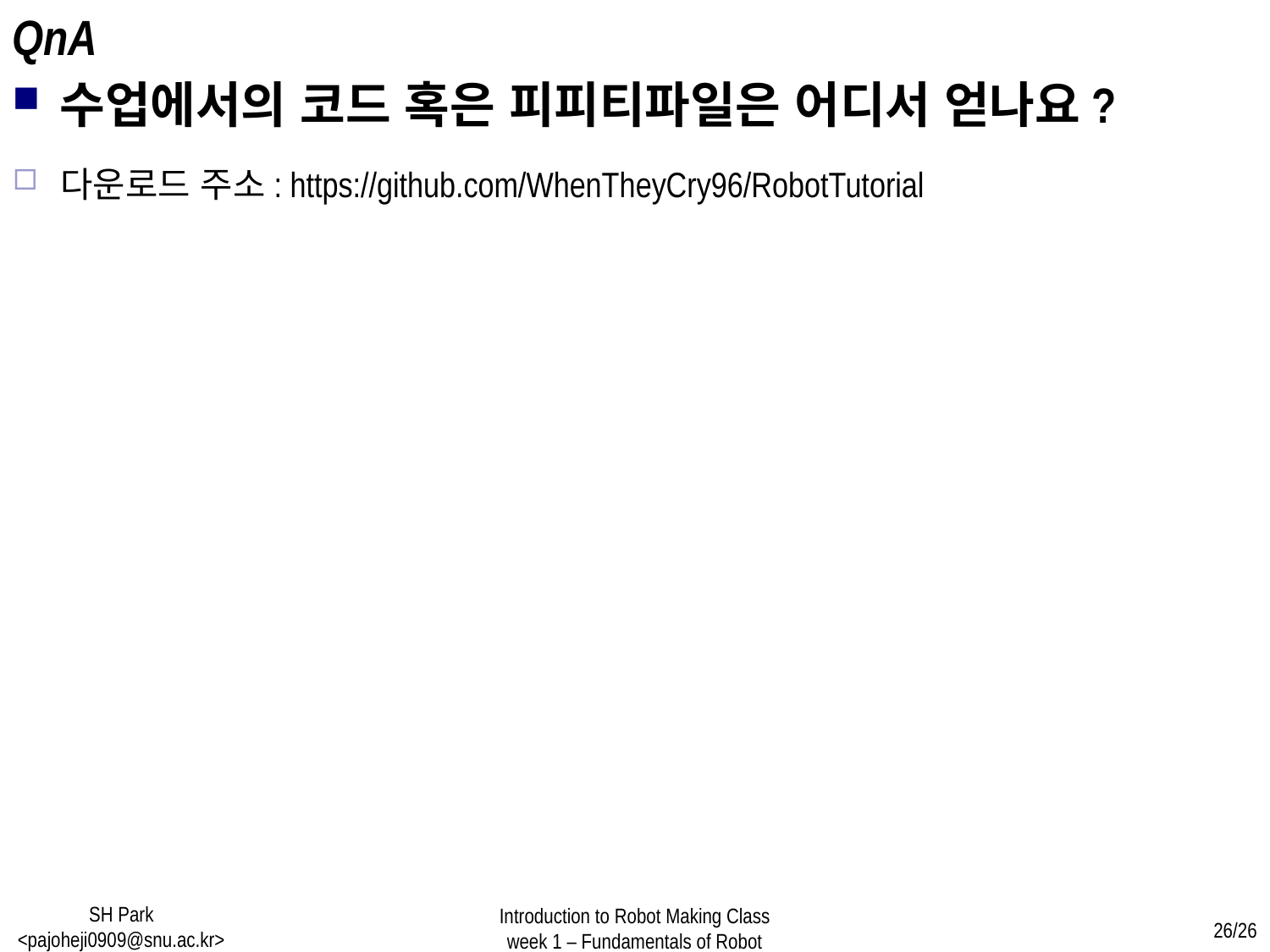

QnA
수업에서의 코드 혹은 피피티파일은 어디서 얻나요?
다운로드 주소: https://github.com/WhenTheyCry96/RobotTutorial
SH Park <pajoheji0909@snu.ac.kr>
Introduction to Robot Making Class
week 1 – Fundamentals of Robot
26/26